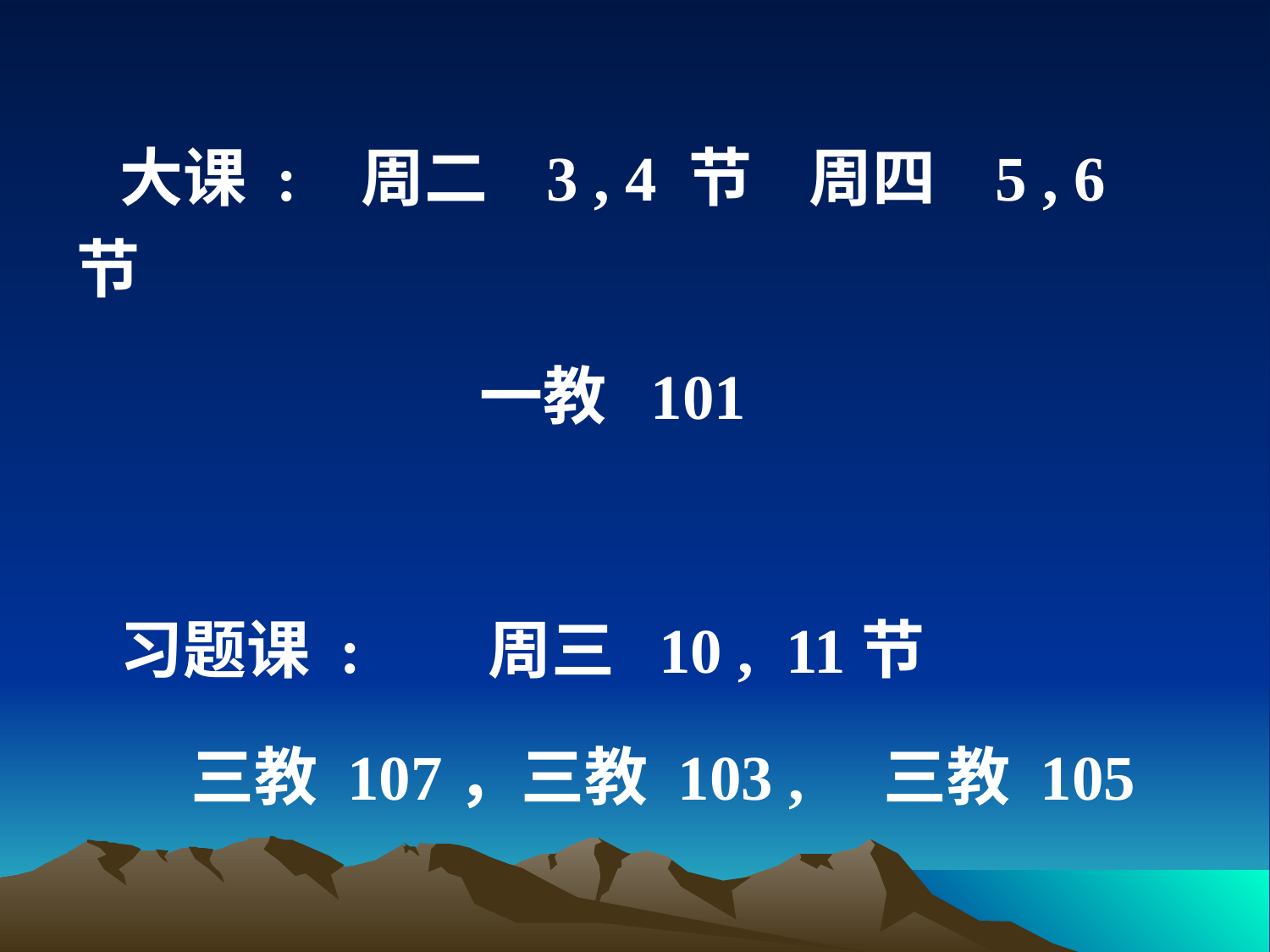

大课 :   周二   3 , 4 节    周四   5 , 6 节
                           一教  101

  习题课 :       周三  10 ,  11节
       三教 107，三教 103 ,    三教 105